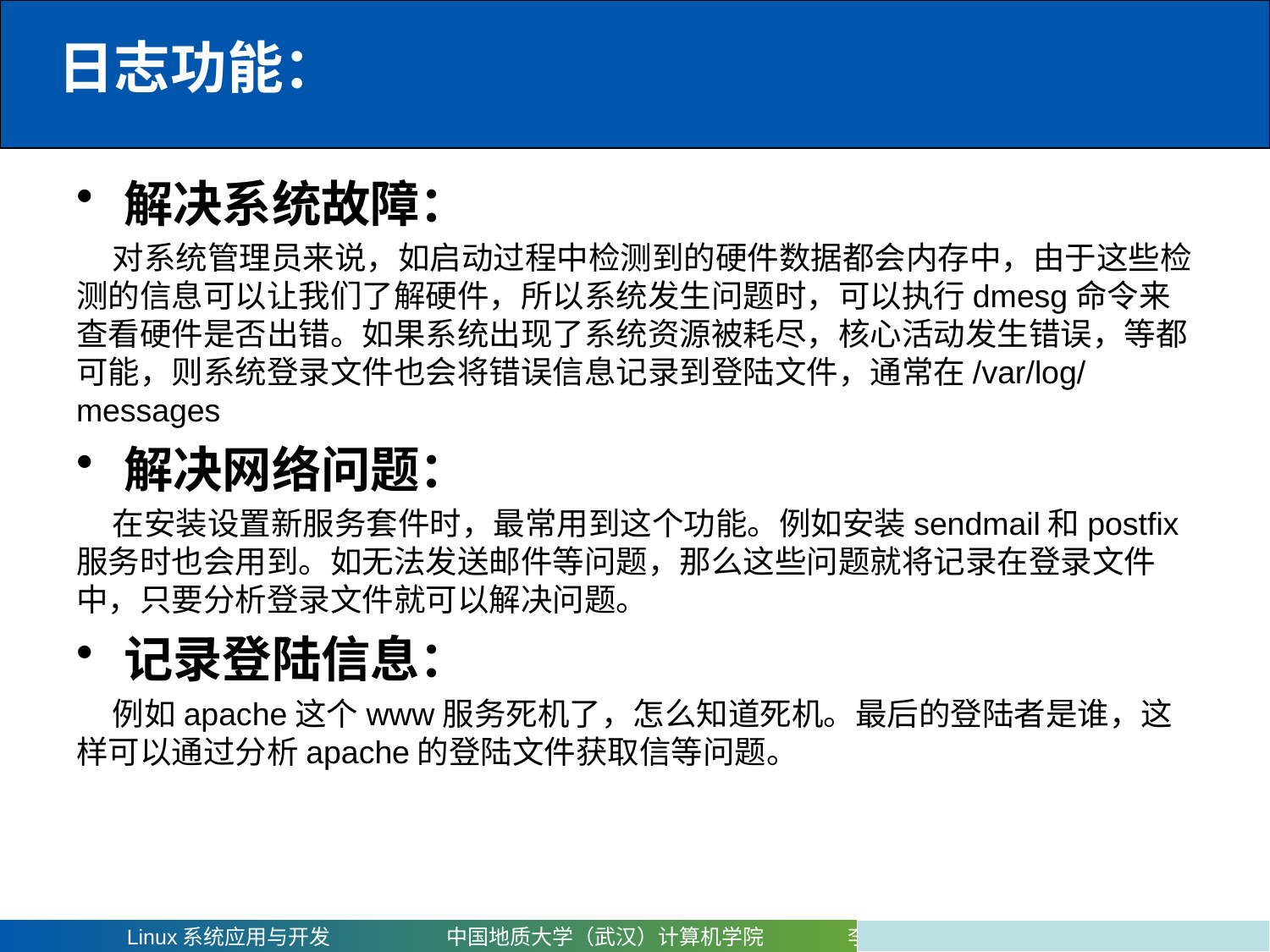

# 日志功能：
解决系统故障：
    对系统管理员来说，如启动过程中检测到的硬件数据都会内存中，由于这些检测的信息可以让我们了解硬件，所以系统发生问题时，可以执行dmesg命令来查看硬件是否出错。如果系统出现了系统资源被耗尽，核心活动发生错误，等都可能，则系统登录文件也会将错误信息记录到登陆文件，通常在/var/log/messages
解决网络问题：
    在安装设置新服务套件时，最常用到这个功能。例如安装sendmail和postfix服务时也会用到。如无法发送邮件等问题，那么这些问题就将记录在登录文件中，只要分析登录文件就可以解决问题。
记录登陆信息：
    例如apache这个www服务死机了，怎么知道死机。最后的登陆者是谁，这样可以通过分析apache的登陆文件获取信等问题。